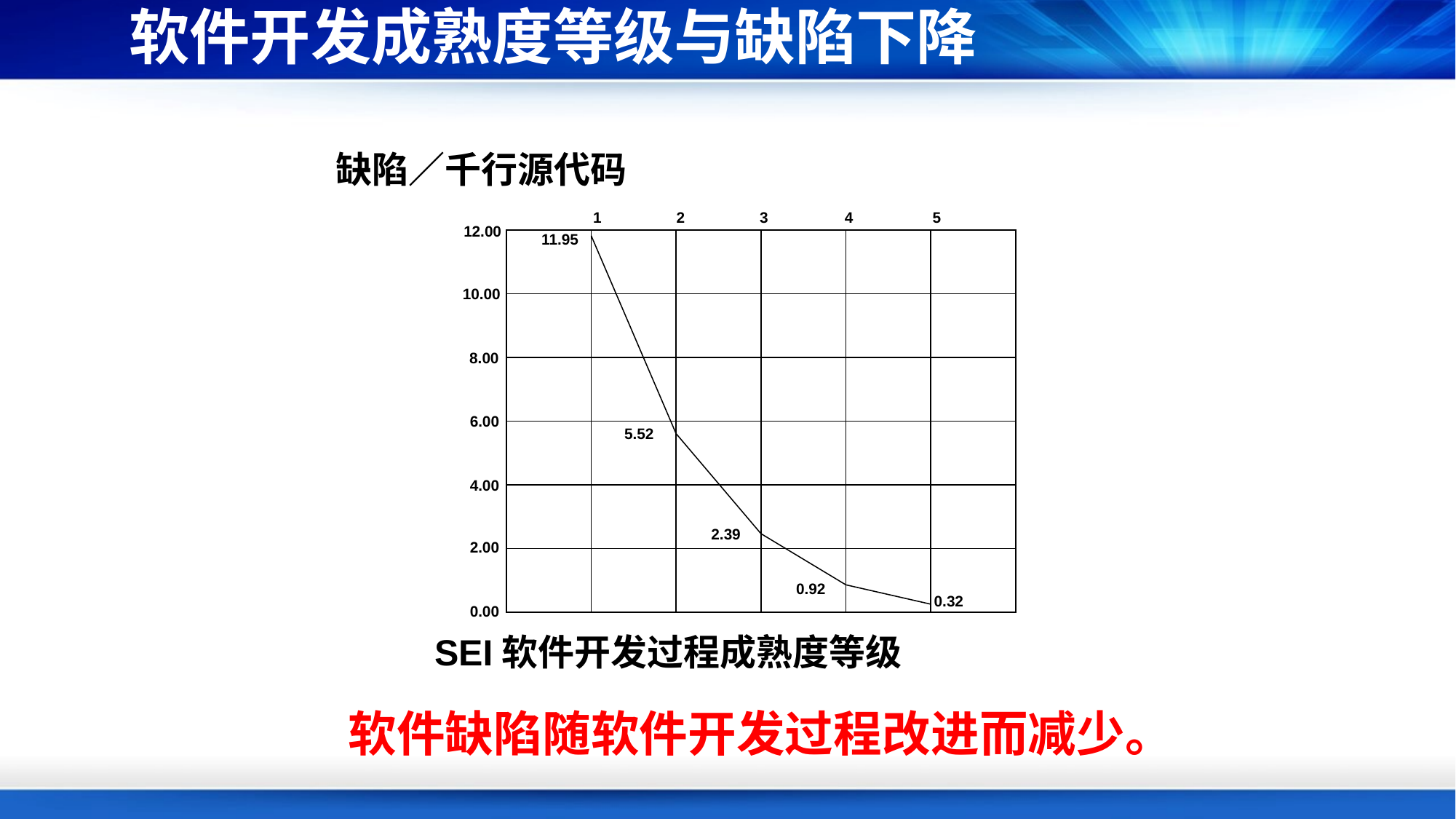

软件开发成熟度等级与缺陷下降
缺陷／千行源代码
1
2
3
4
5
12.00
11.95

10.00
8.00
6.00
5.52

4.00
2.39
2.00

0.92

0.32
0.00
SEI软件开发过程成熟度等级
软件缺陷随软件开发过程改进而减少。